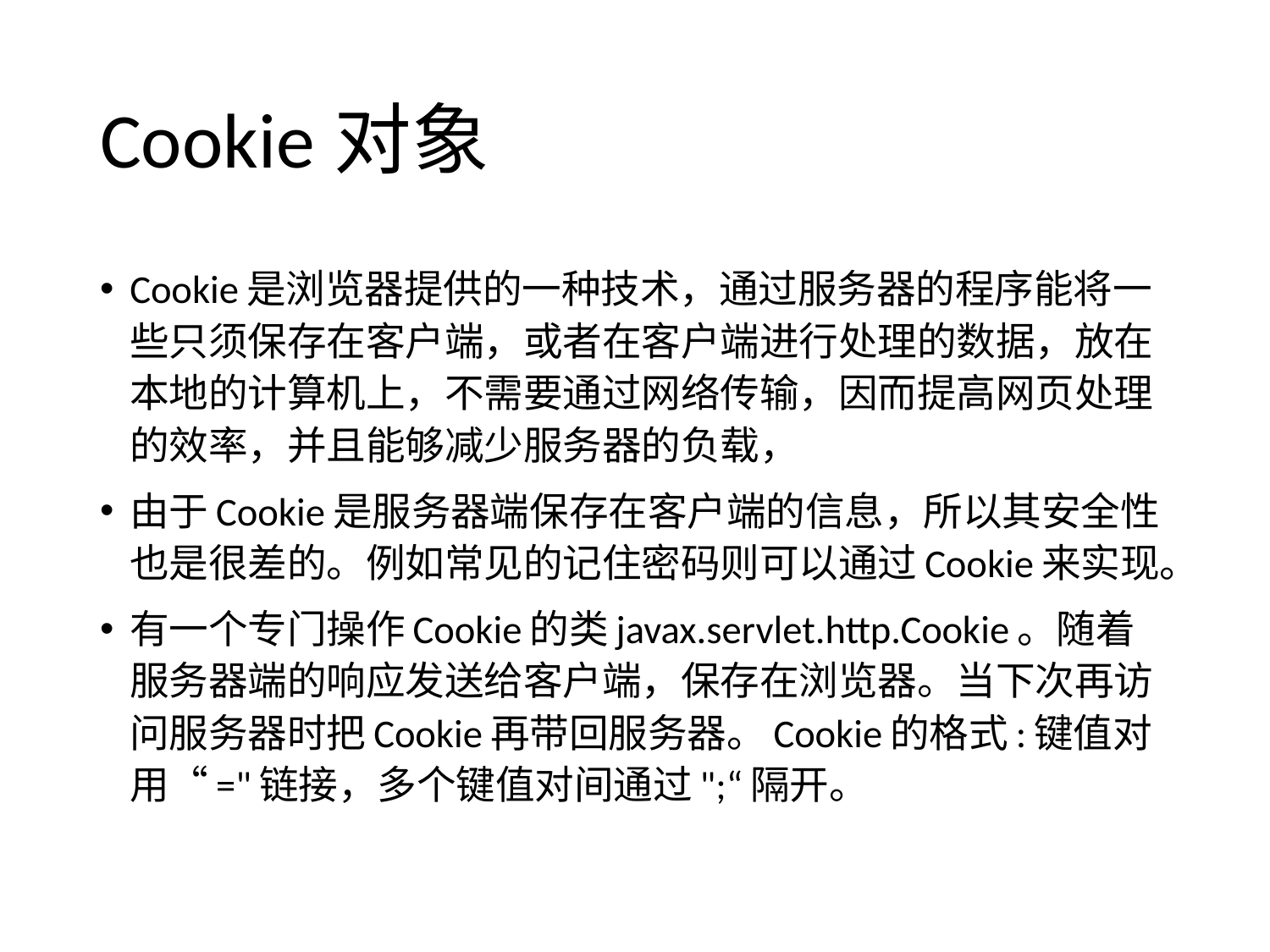

# Cookie对象
Cookie是浏览器提供的一种技术，通过服务器的程序能将一些只须保存在客户端，或者在客户端进行处理的数据，放在本地的计算机上，不需要通过网络传输，因而提高网页处理的效率，并且能够减少服务器的负载，
由于Cookie是服务器端保存在客户端的信息，所以其安全性也是很差的。例如常见的记住密码则可以通过Cookie来实现。
有一个专门操作Cookie的类javax.servlet.http.Cookie。随着服务器端的响应发送给客户端，保存在浏览器。当下次再访问服务器时把Cookie再带回服务器。Cookie的格式:键值对用“="链接，多个键值对间通过";“隔开。